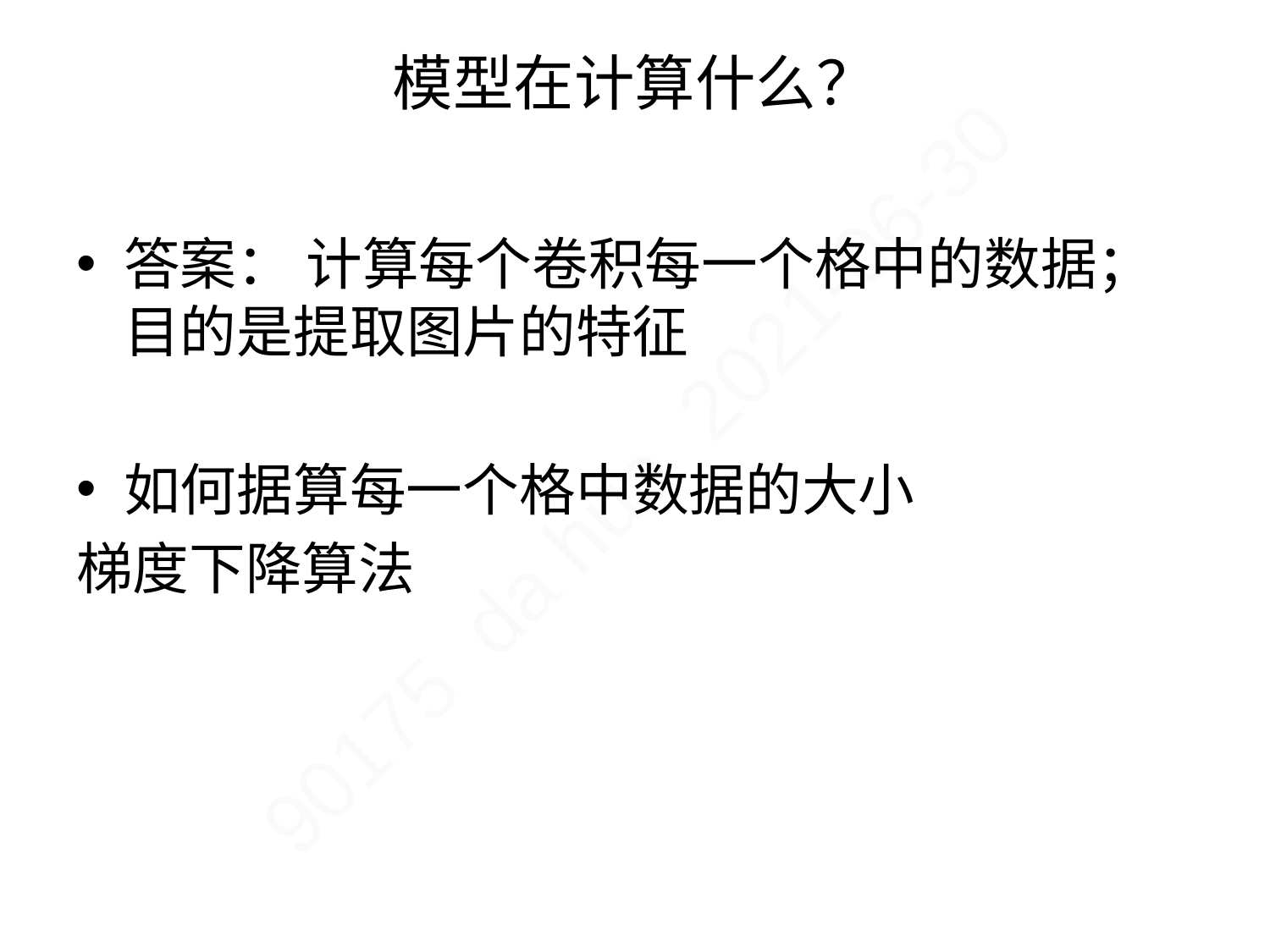

# 模型在计算什么？
答案： 计算每个卷积每一个格中的数据；目的是提取图片的特征

如何据算每一个格中数据的大小
梯度下降算法